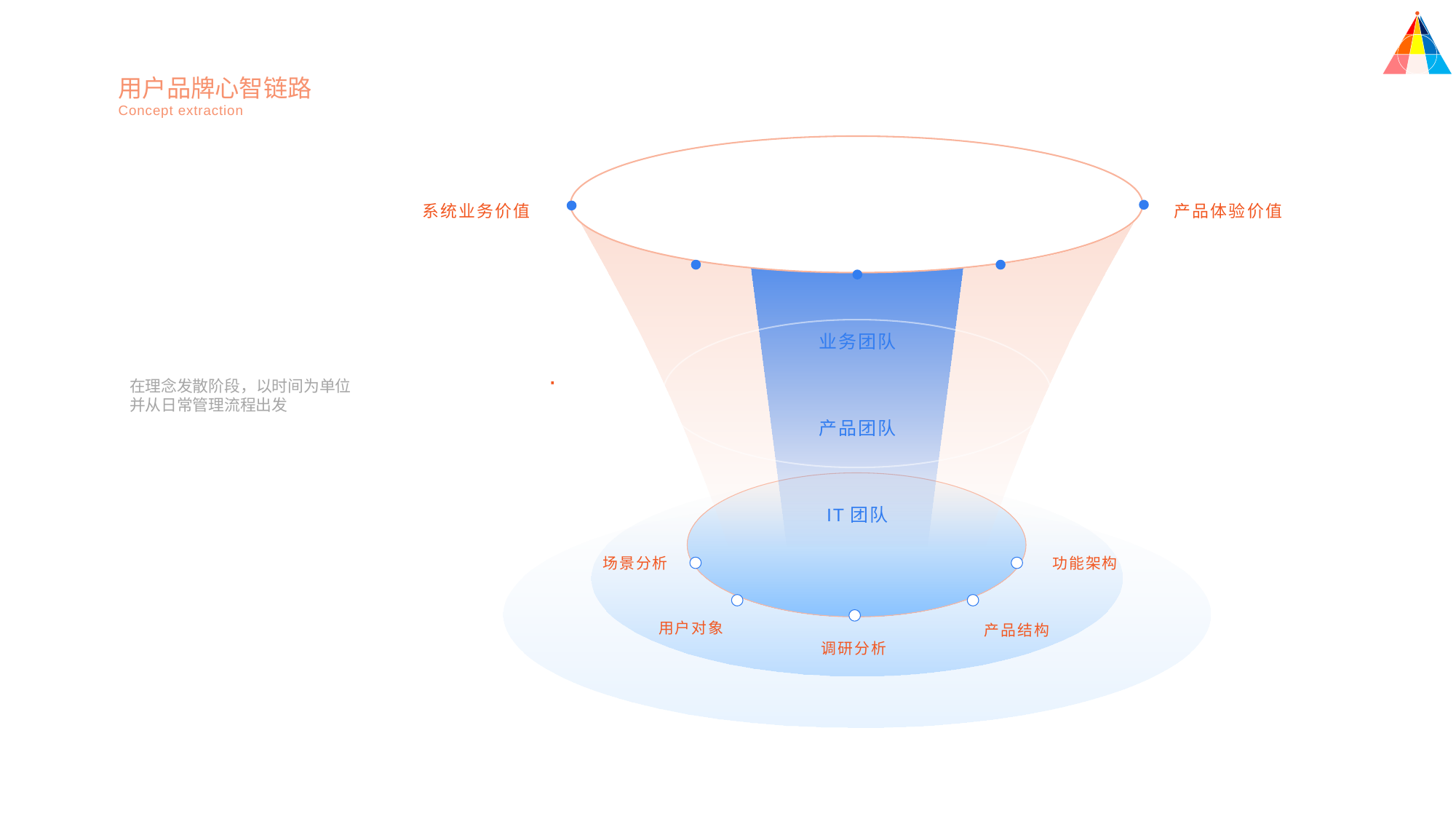

用户品牌心智链路
Concept extraction

系统业务价值
产品体验价值

·

业务团队
在理念发散阶段，以时间为单位并从日常管理流程出发
产品团队

IT团队

场景分析
功能架构

用户对象
产品结构
调研分析